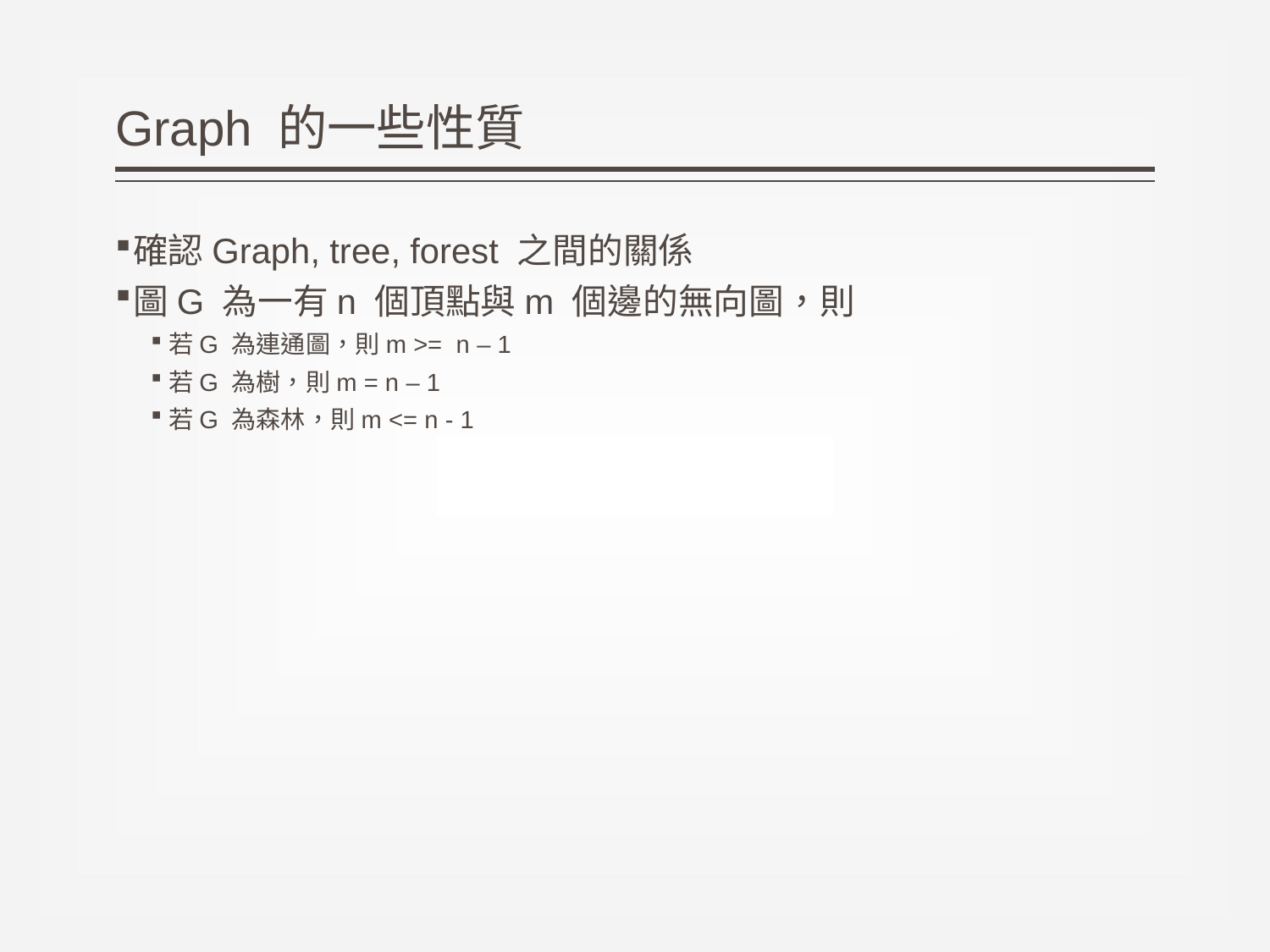

# Graph 的一些性質
確認Graph, tree, forest 之間的關係
圖G 為一有n 個頂點與m 個邊的無向圖，則
若G 為連通圖，則m >=  n – 1
若G 為樹，則m = n – 1
若G 為森林，則m <= n - 1